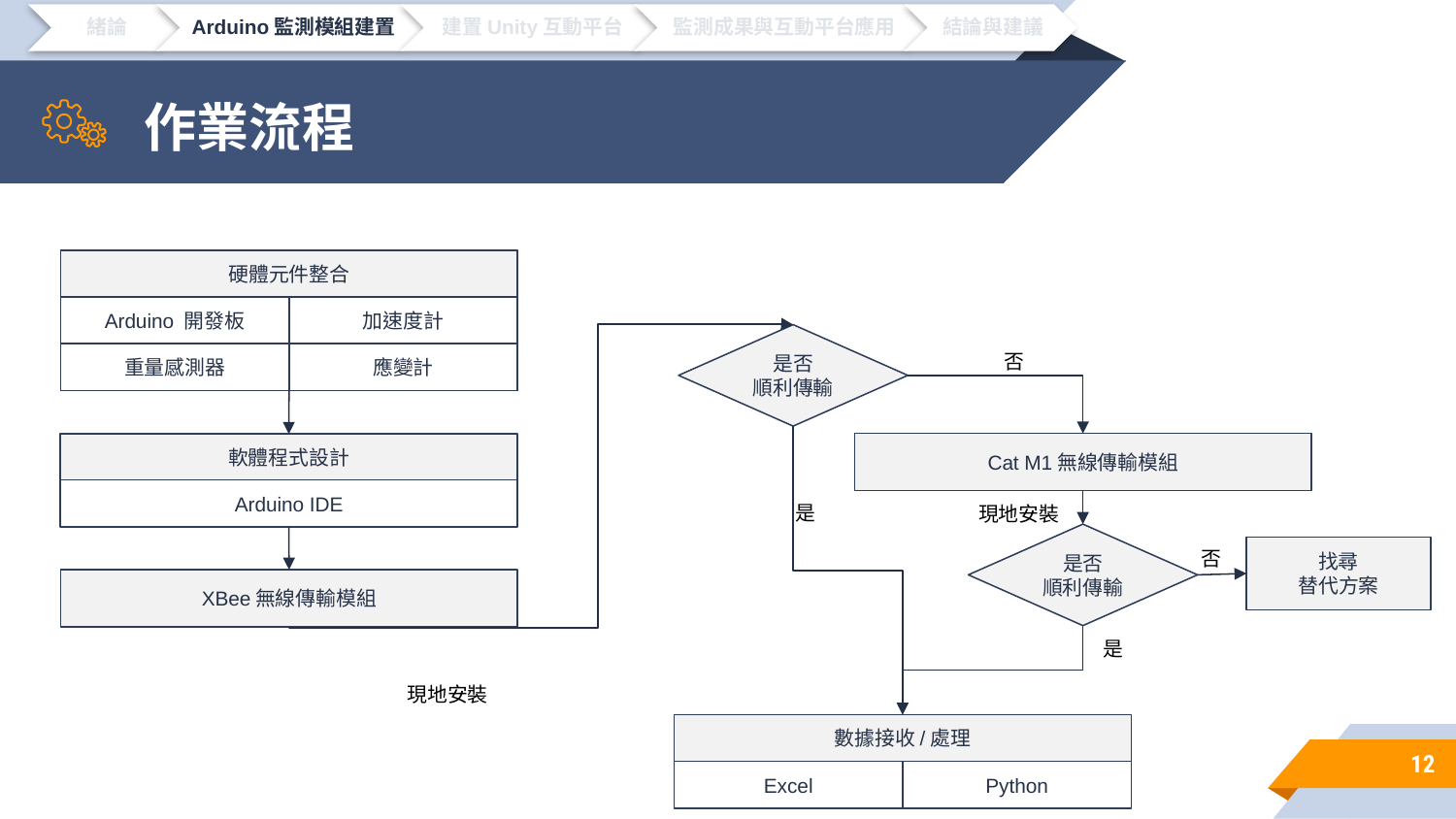

緒論
Arduino監測模組建置
建置Unity互動平台
監測成果與互動平台應用
結論與建議
# 作業流程

整合製作_XBee方案
1
程式編寫
XBee模組
Arduino 開發板
加速度計
硬體元件整合

應變計
重量感測器
Arduino 開發板
加速度計
是否
順利傳輸
否
重量感測器
應變計
整合製作_Cat M1方案
2
Arduino 開發板
加速度計
程式編寫
Cat M1模組
Cat M1無線傳輸模組
軟體程式設計
應變計
重量感測器
Arduino IDE
是
現地安裝
現地安裝
3
是否
順利傳輸
找尋
替代方案
否
XBee無線傳輸模組
無線傳輸效果測試
4
是
現地安裝
數據接收與處理
數據接收/處理
5
12
Excel
Python